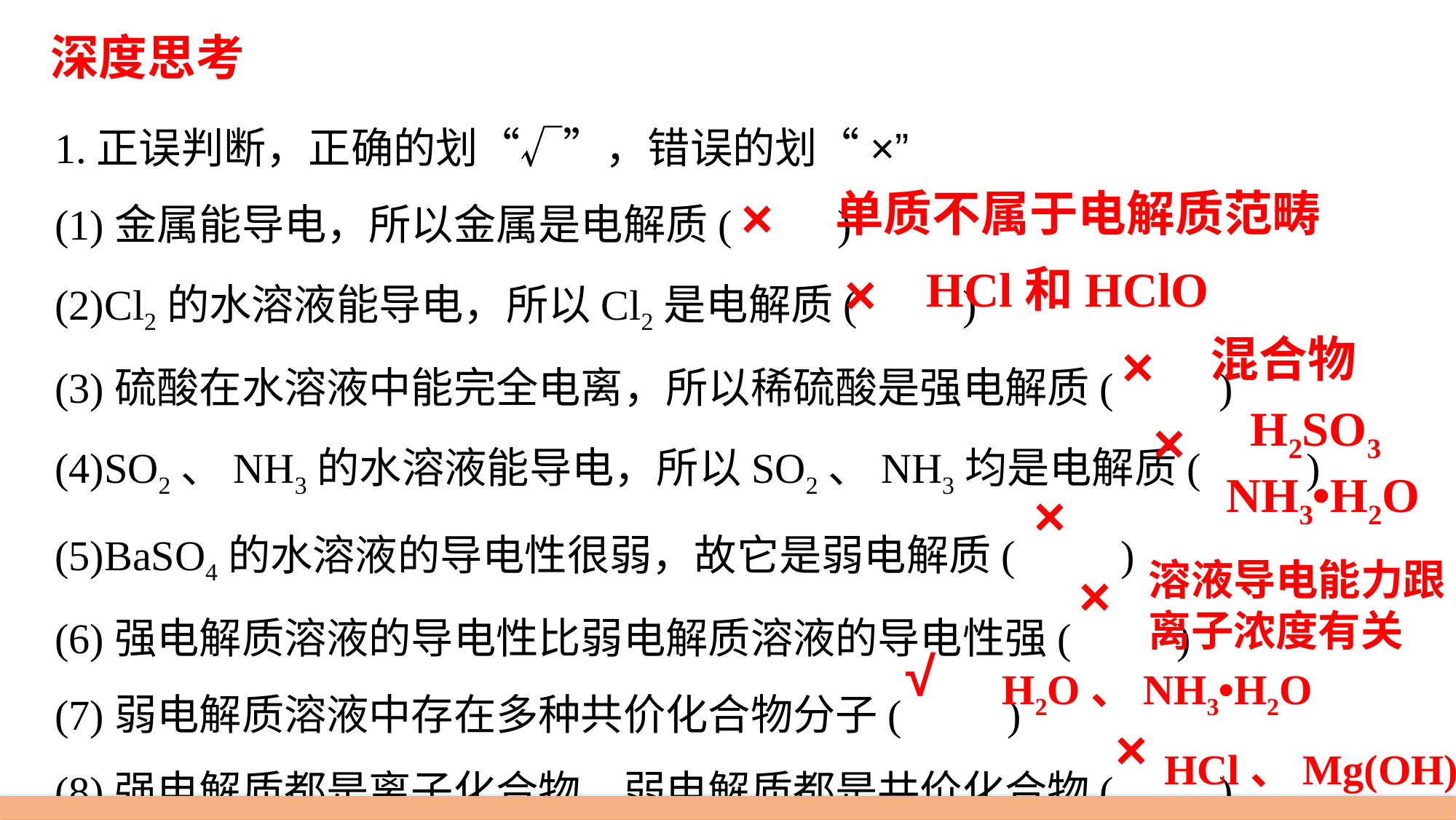

深度思考
1.正误判断，正确的划“√”，错误的划“×”
(1)金属能导电，所以金属是电解质(　　)
(2)Cl2的水溶液能导电，所以Cl2是电解质(　　)
(3)硫酸在水溶液中能完全电离，所以稀硫酸是强电解质(　　)
(4)SO2、NH3的水溶液能导电，所以SO2、NH3均是电解质(　　)
(5)BaSO4的水溶液的导电性很弱，故它是弱电解质(　　)
(6)强电解质溶液的导电性比弱电解质溶液的导电性强(　　)
(7)弱电解质溶液中存在多种共价化合物分子(　　)
(8)强电解质都是离子化合物，弱电解质都是共价化合物(　　)
×
单质不属于电解质范畴
HCl和HClO
×
混合物
×
  H2SO3
NH3•H2O
×
×
溶液导电能力跟离子浓度有关
×
√
H2O、NH3•H2O
×
HCl、Mg(OH)2